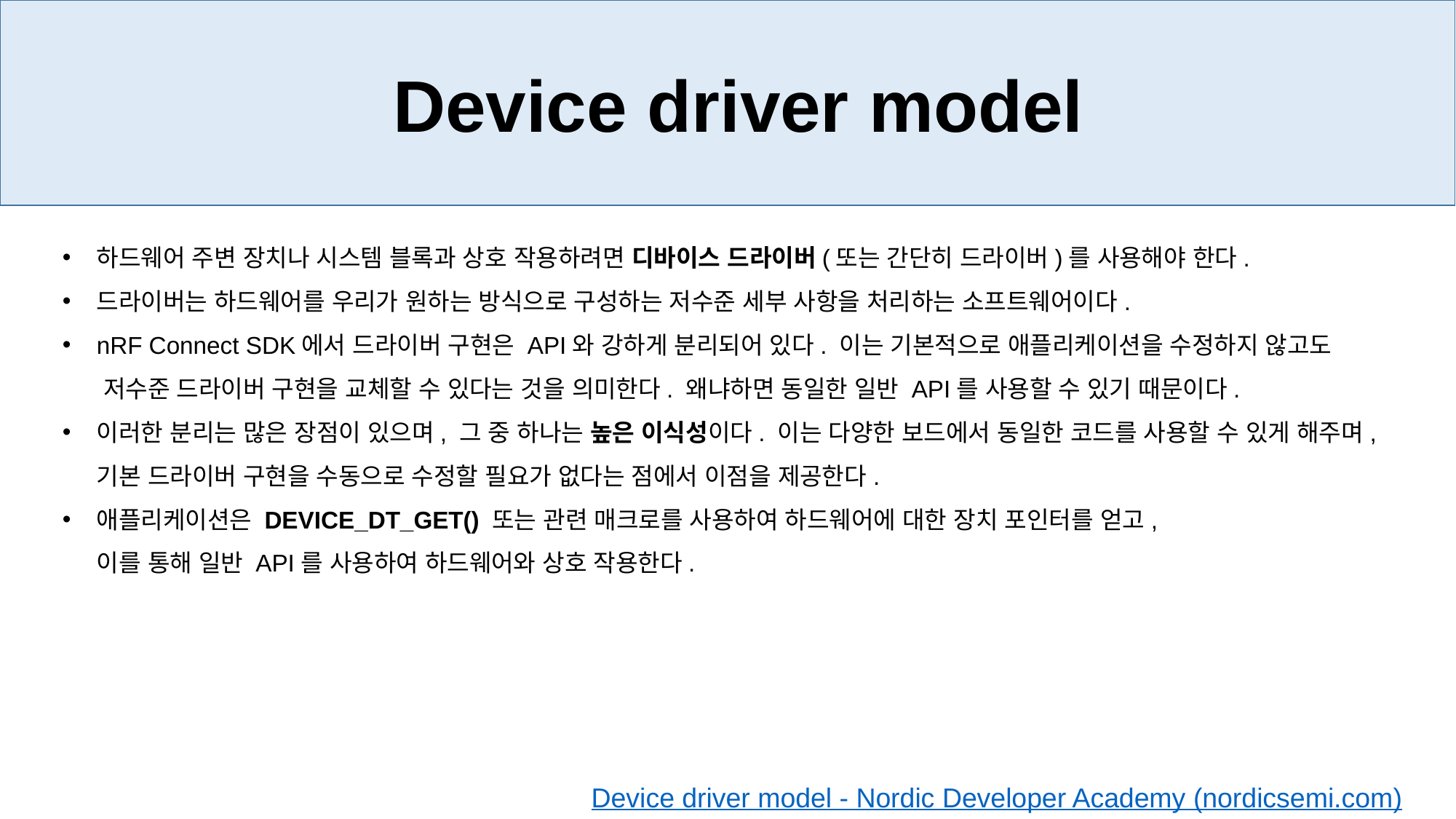

Device driver model
하드웨어 주변 장치나 시스템 블록과 상호 작용하려면 디바이스 드라이버(또는 간단히 드라이버)를 사용해야 한다.
드라이버는 하드웨어를 우리가 원하는 방식으로 구성하는 저수준 세부 사항을 처리하는 소프트웨어이다.
nRF Connect SDK에서 드라이버 구현은 API와 강하게 분리되어 있다. 이는 기본적으로 애플리케이션을 수정하지 않고도
 저수준 드라이버 구현을 교체할 수 있다는 것을 의미한다. 왜냐하면 동일한 일반 API를 사용할 수 있기 때문이다.
이러한 분리는 많은 장점이 있으며, 그 중 하나는 높은 이식성이다. 이는 다양한 보드에서 동일한 코드를 사용할 수 있게 해주며, 기본 드라이버 구현을 수동으로 수정할 필요가 없다는 점에서 이점을 제공한다.
애플리케이션은 DEVICE_DT_GET() 또는 관련 매크로를 사용하여 하드웨어에 대한 장치 포인터를 얻고,
이를 통해 일반 API를 사용하여 하드웨어와 상호 작용한다.
Device driver model - Nordic Developer Academy (nordicsemi.com)